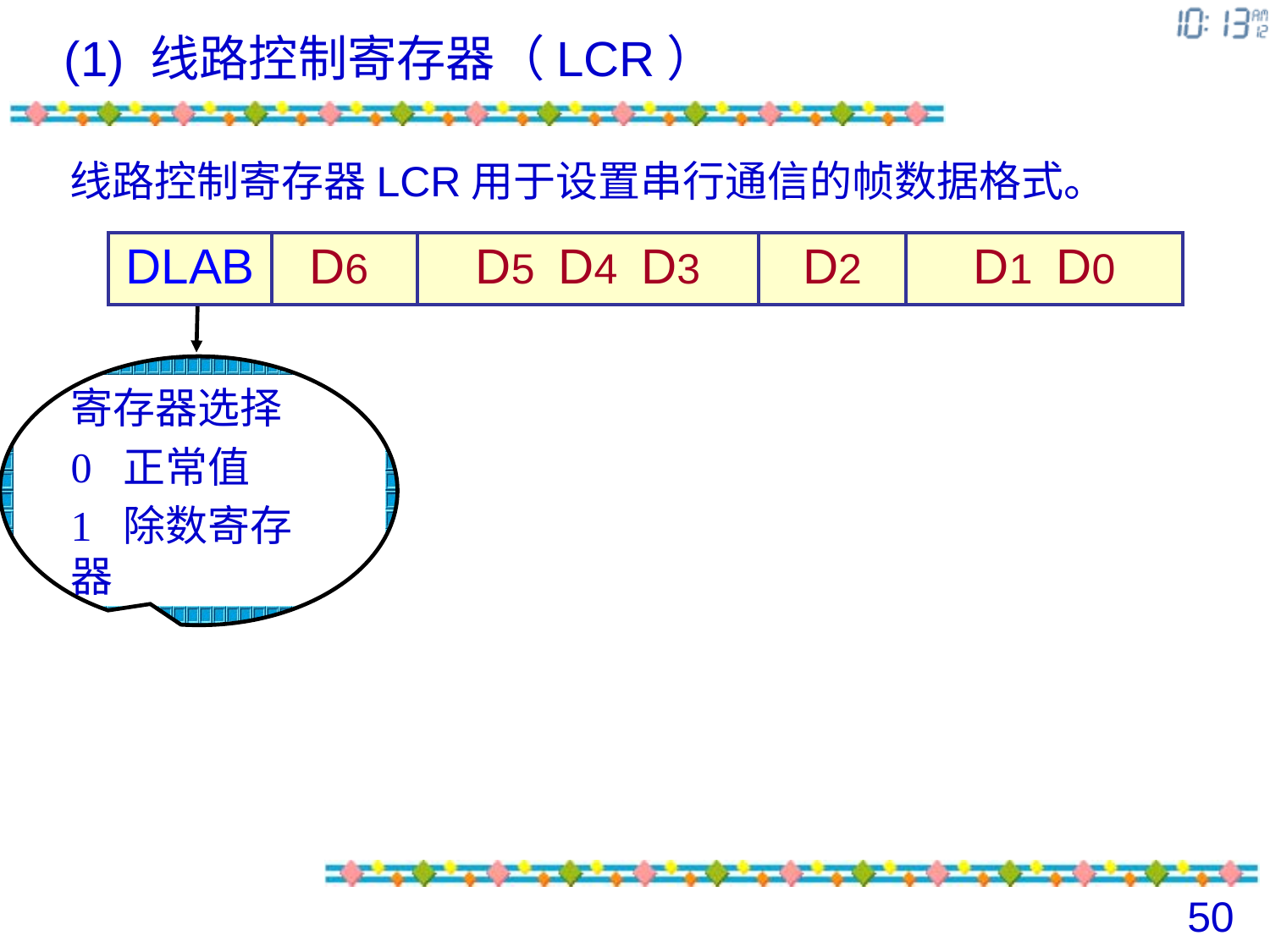

(1) 线路控制寄存器（LCR）
线路控制寄存器LCR用于设置串行通信的帧数据格式。
| DLAB | D6 | D5 D4 D3 | D2 | D1 D0 |
| --- | --- | --- | --- | --- |

寄存器选择
0  正常值
1  除数寄存器